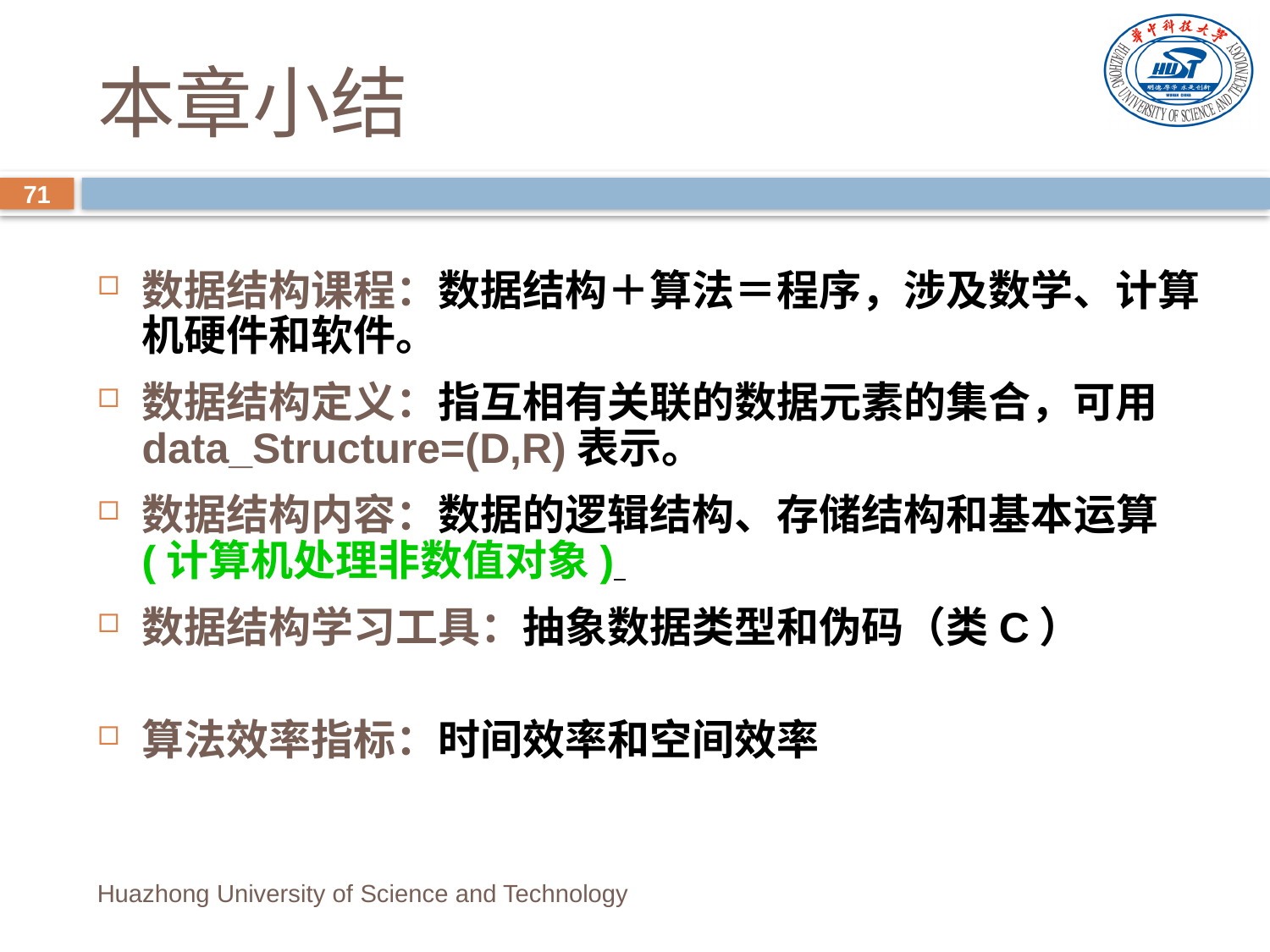

# 本章小结
71
数据结构课程：数据结构＋算法＝程序，涉及数学、计算机硬件和软件。
数据结构定义：指互相有关联的数据元素的集合，可用data_Structure=(D,R)表示。
数据结构内容：数据的逻辑结构、存储结构和基本运算(计算机处理非数值对象)
数据结构学习工具：抽象数据类型和伪码（类C）
算法效率指标：时间效率和空间效率
Huazhong University of Science and Technology